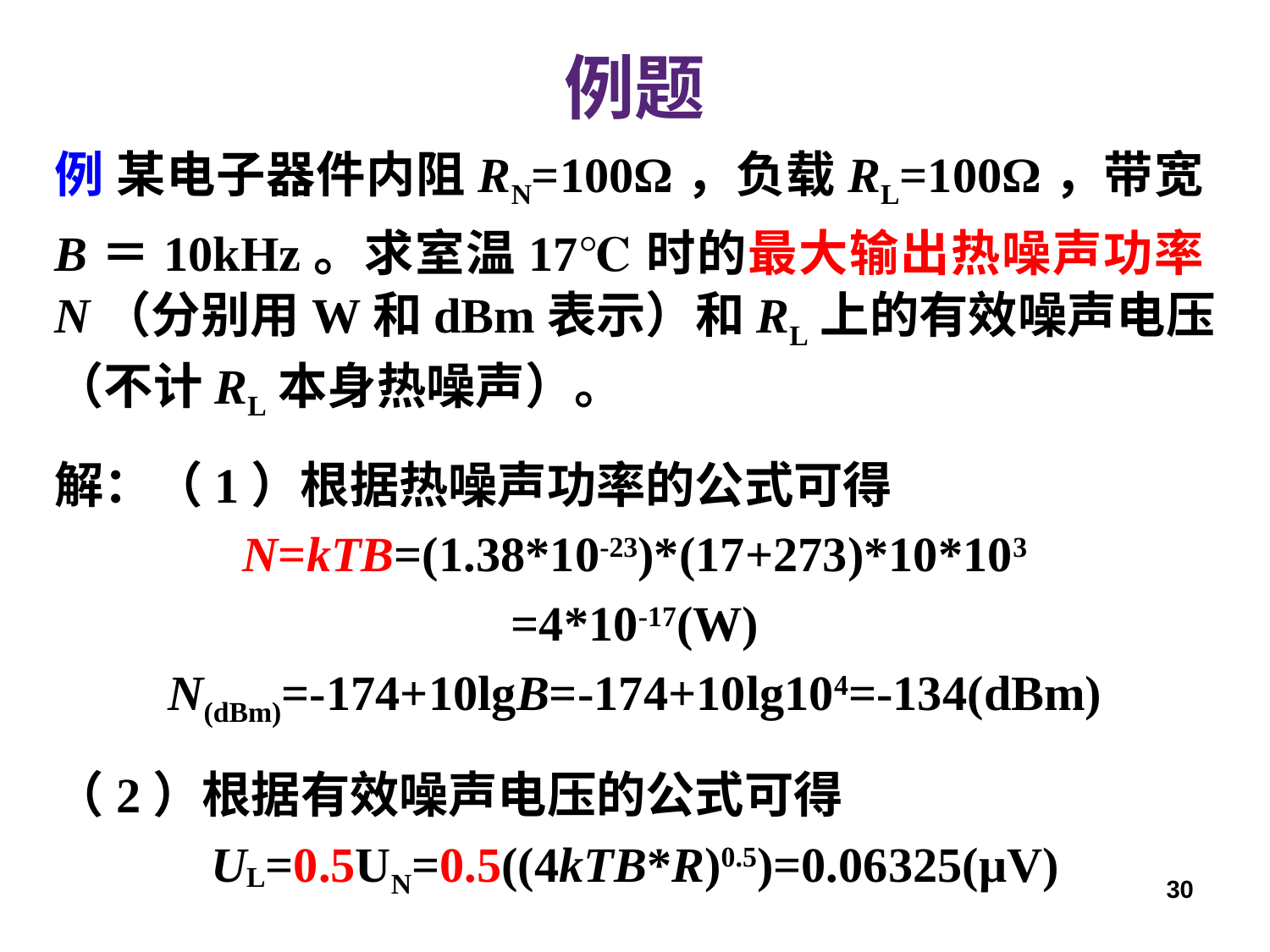

例题
例 某电子器件内阻RN=100Ω，负载RL=100Ω，带宽B＝10kHz。求室温17℃时的最大输出热噪声功率N（分别用W和dBm表示）和RL上的有效噪声电压（不计RL本身热噪声）。
解：（1）根据热噪声功率的公式可得
N=kTB=(1.38*10-23)*(17+273)*10*103
=4*10-17(W)
N(dBm)=-174+10lgB=-174+10lg104=-134(dBm)
（2）根据有效噪声电压的公式可得
UL=0.5UN=0.5((4kTB*R)0.5)=0.06325(μV)
30